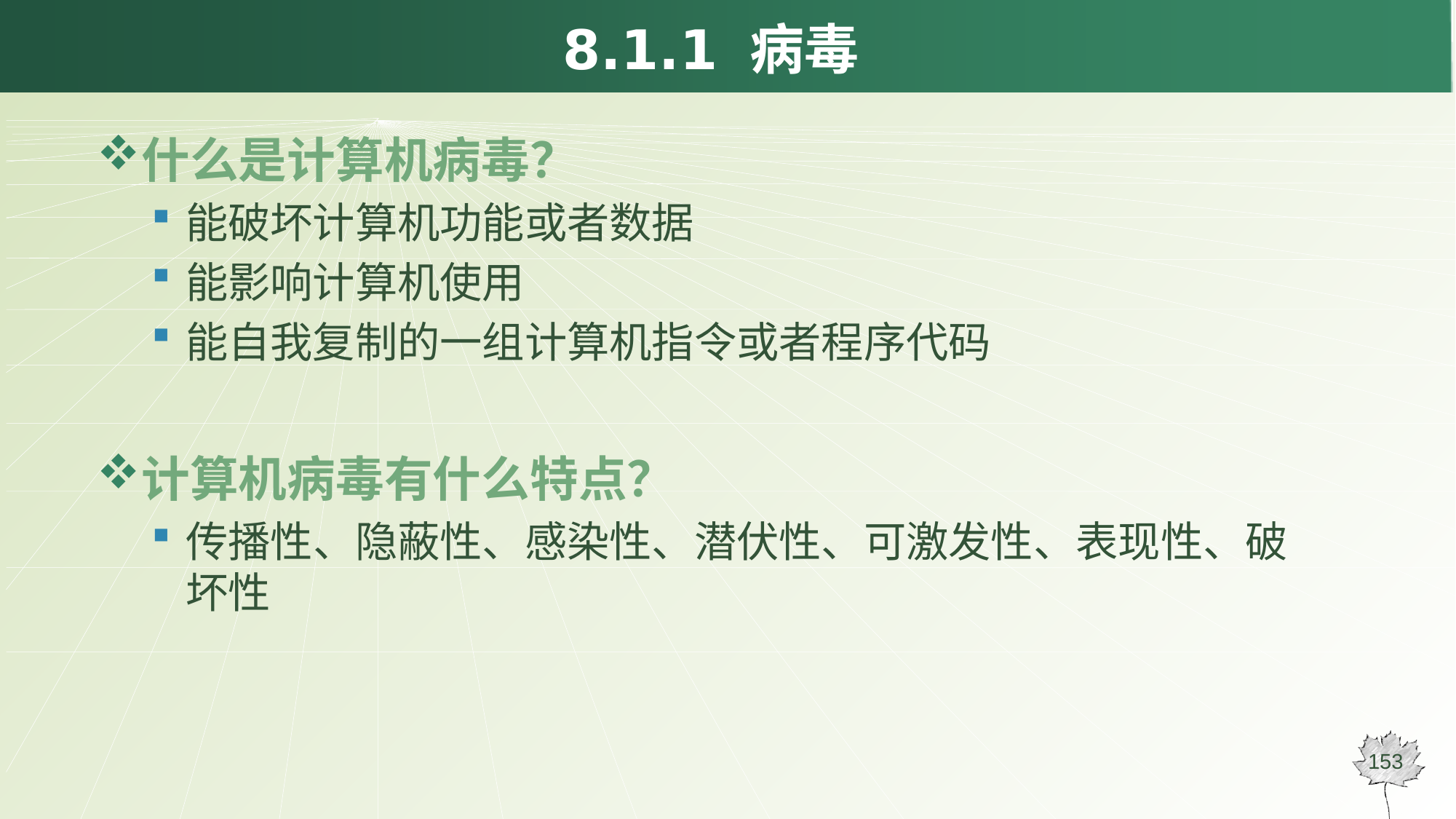

# 8.1.1 病毒
什么是计算机病毒？
能破坏计算机功能或者数据
能影响计算机使用
能自我复制的一组计算机指令或者程序代码

计算机病毒有什么特点？
传播性、隐蔽性、感染性、潜伏性、可激发性、表现性、破坏性

153